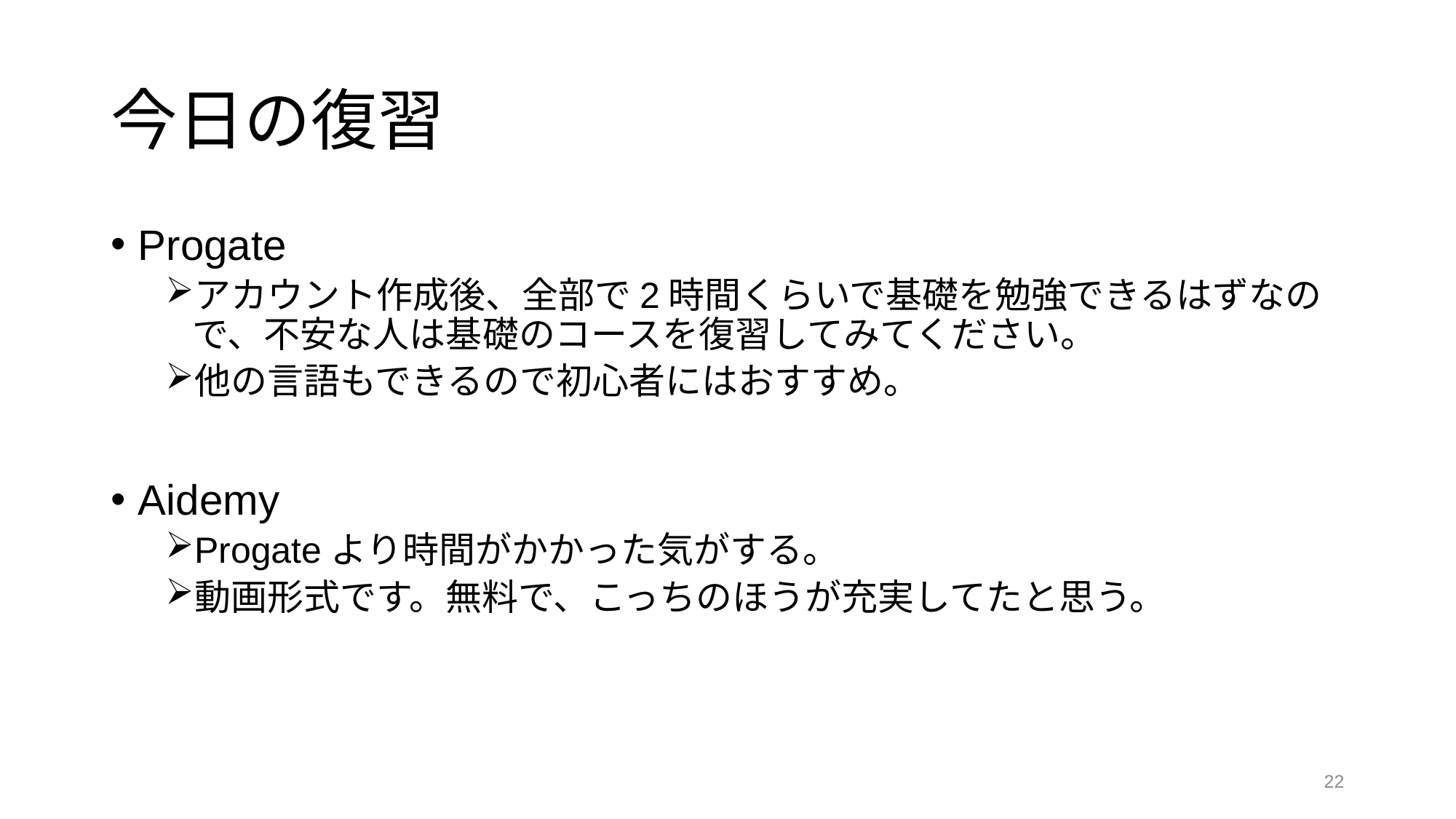

# 今日の復習
Progate
アカウント作成後、全部で2時間くらいで基礎を勉強できるはずなので、不安な人は基礎のコースを復習してみてください。
他の言語もできるので初心者にはおすすめ。

Aidemy
Progateより時間がかかった気がする。
動画形式です。無料で、こっちのほうが充実してたと思う。
22